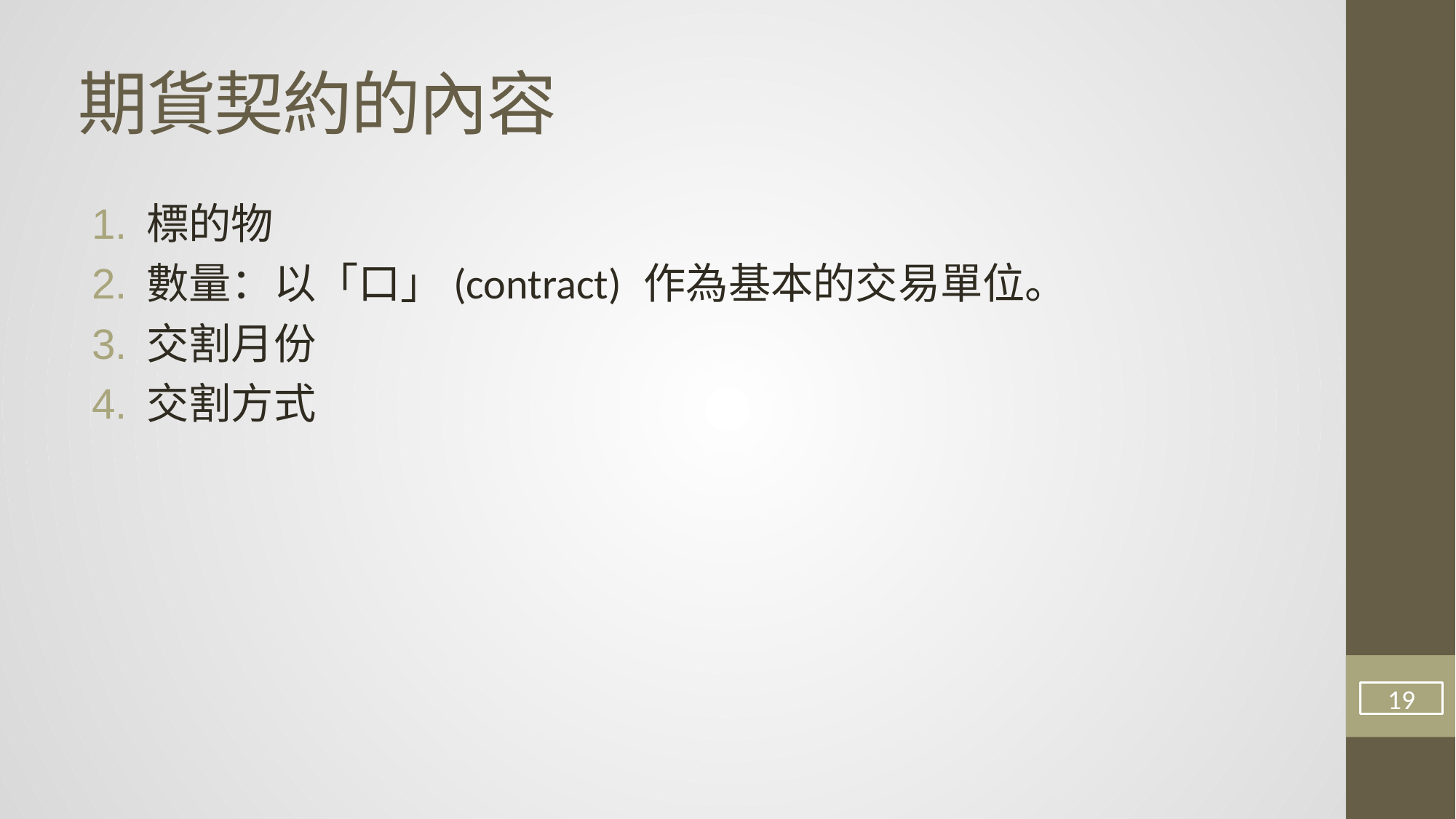

# 期貨契約的內容
標的物
數量：以「口」(contract) 作為基本的交易單位。
交割月份
交割方式
19